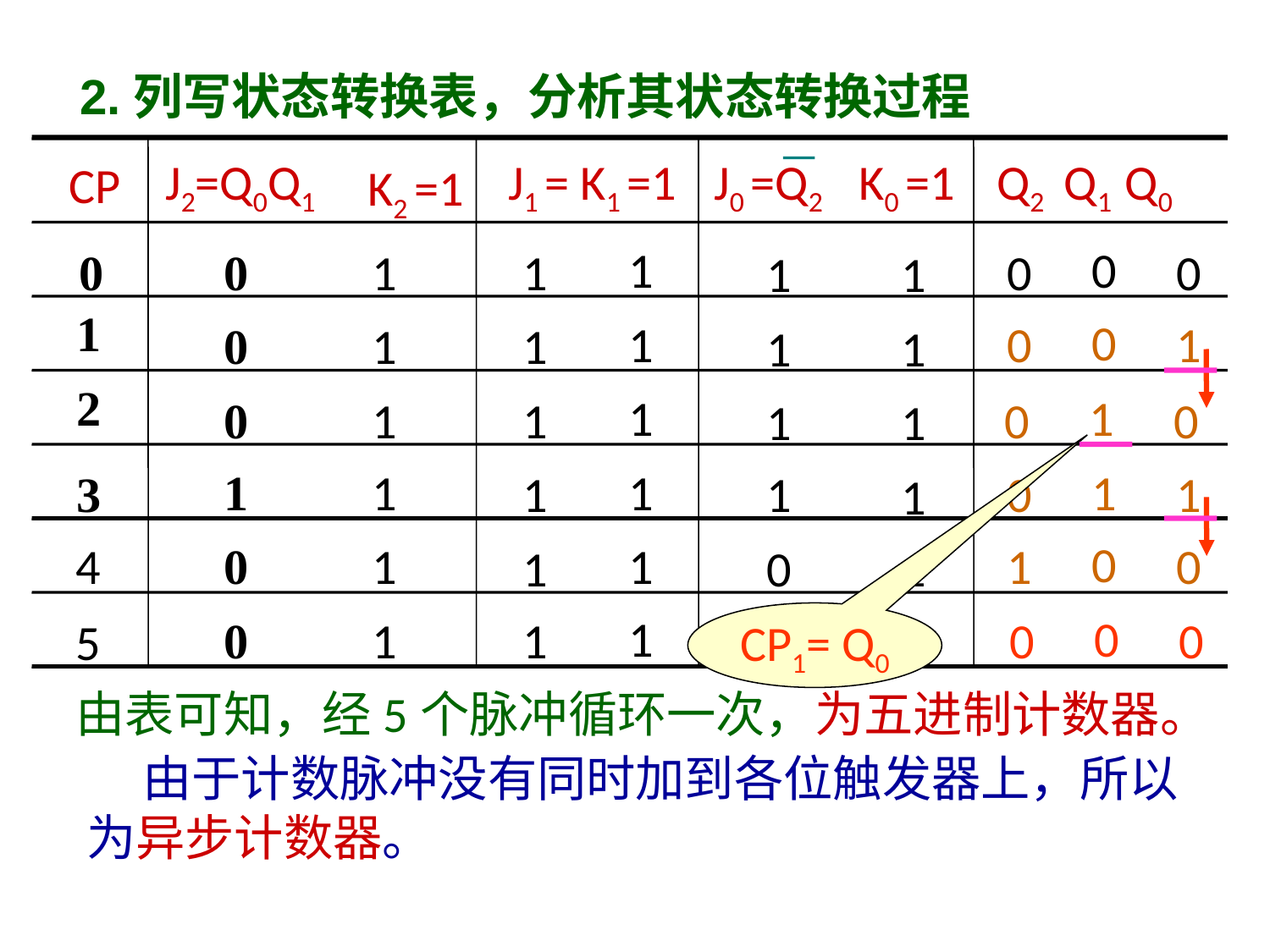

# 2.列写状态转换表，分析其状态转换过程

CP
J2=Q0Q1
J1 = K1 =1
 J0 =Q2

K0 =1
Q2   Q1  Q0
K2 =1

0
0
0
0
1
0
1
1
1
1

1
0
0
1
1
0
1
1
1
1

2
1
0
0

1
0
1
1
1
1

1
3
0
1
1
1
1
1
1
1

0
4
1
0
0
1
1
1
0
1

0
0
0
5
1
0
1
1
1
1
CP1= Q0

由表可知，经5个脉冲循环一次，为五进制计数器。
    由于计数脉冲没有同时加到各位触发器上，所以为异步计数器。